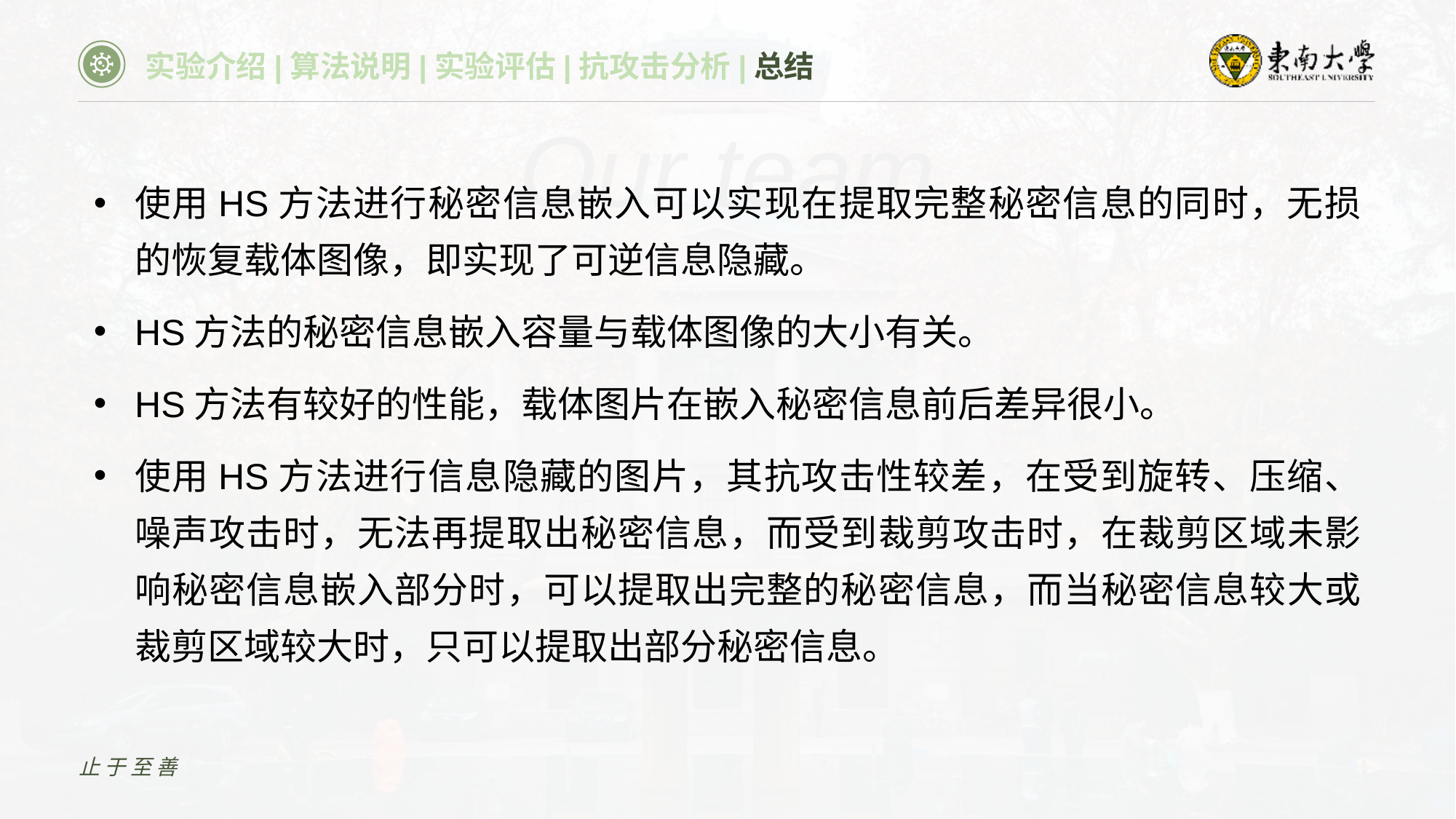

实验介绍|算法说明|实验评估|抗攻击分析|总结
使用HS方法进行秘密信息嵌入可以实现在提取完整秘密信息的同时，无损的恢复载体图像，即实现了可逆信息隐藏。
HS方法的秘密信息嵌入容量与载体图像的大小有关。
HS方法有较好的性能，载体图片在嵌入秘密信息前后差异很小。
使用HS方法进行信息隐藏的图片，其抗攻击性较差，在受到旋转、压缩、噪声攻击时，无法再提取出秘密信息，而受到裁剪攻击时，在裁剪区域未影响秘密信息嵌入部分时，可以提取出完整的秘密信息，而当秘密信息较大或裁剪区域较大时，只可以提取出部分秘密信息。
止于至善